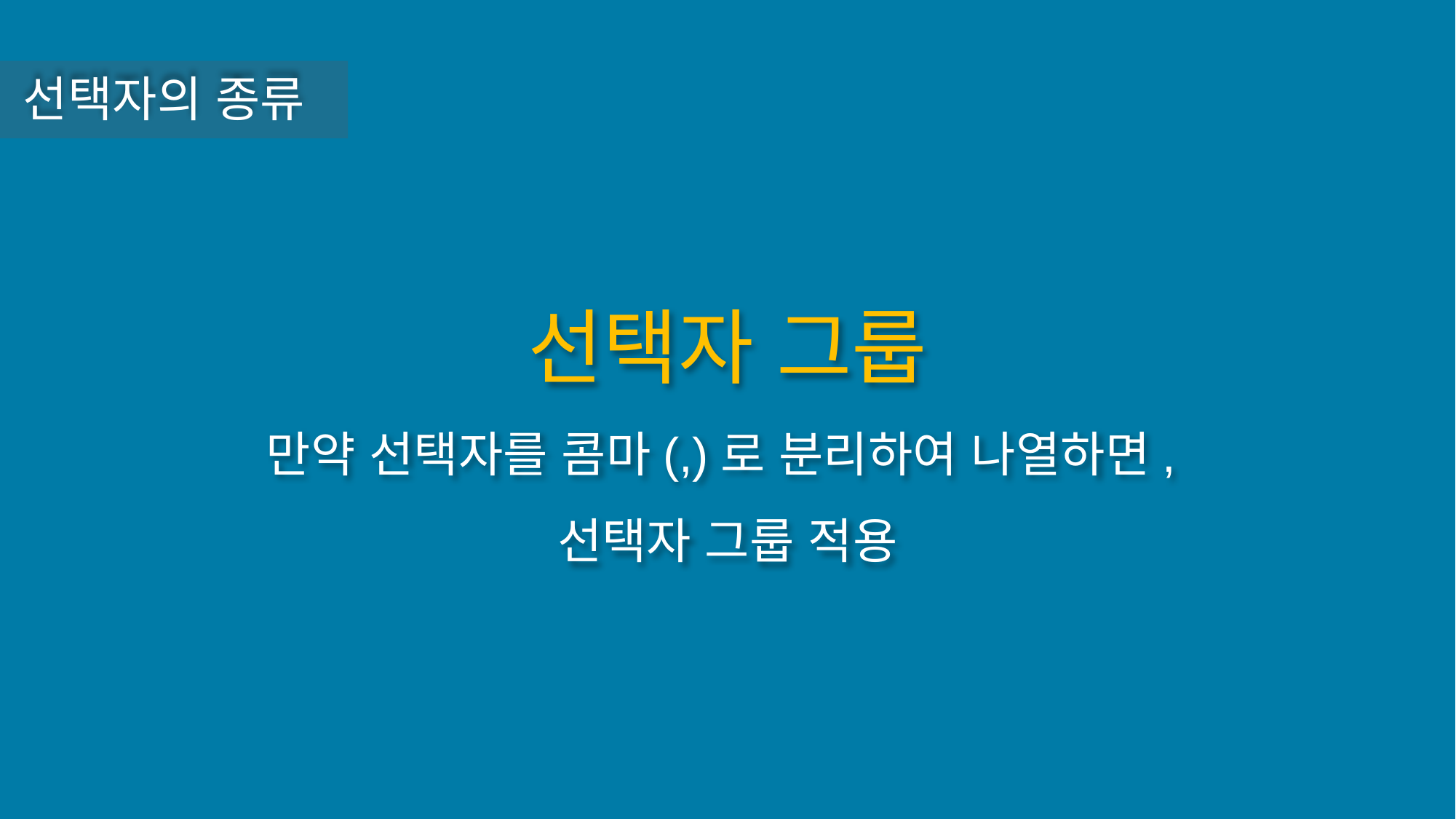

선택자의 종류
선택자 그룹
만약 선택자를 콤마(,)로 분리하여 나열하면,
선택자 그룹 적용